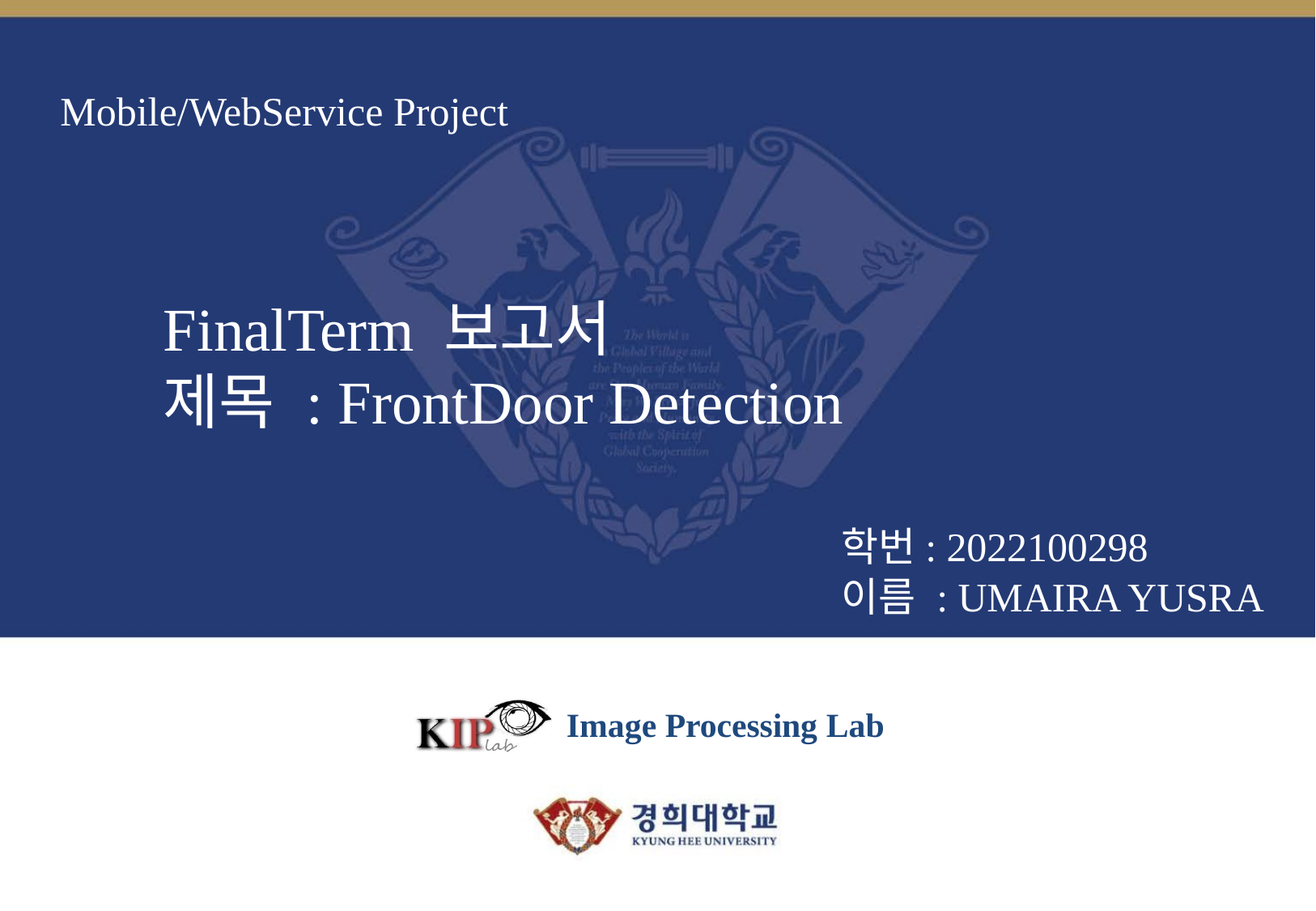

# Mobile/WebService Project
FinalTerm 보고서
제목 : FrontDoor Detection
학번: 2022100298
이름 : UMAIRA YUSRA

Image Processing Lab